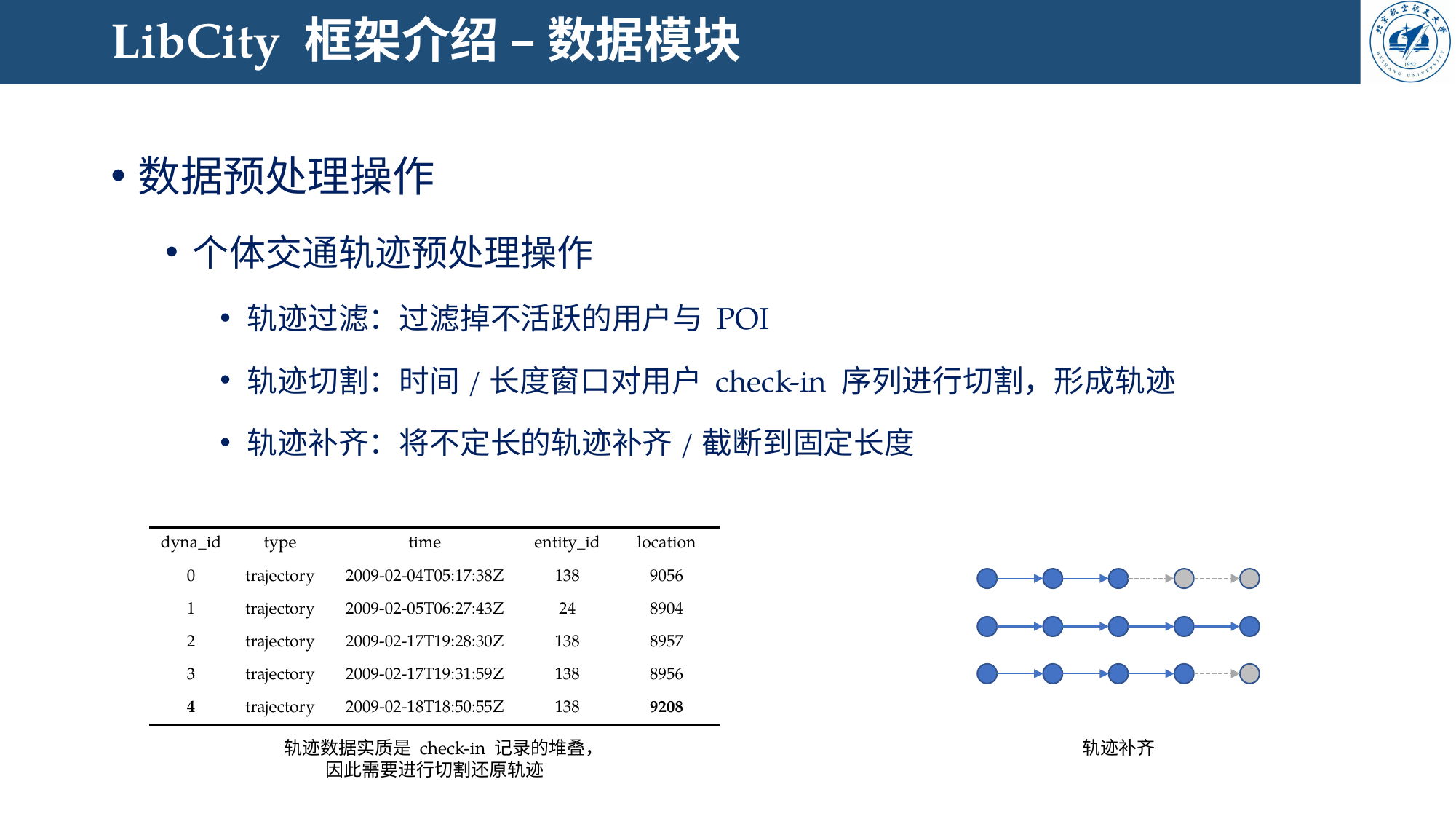

# LibCity 框架介绍 – 数据模块
数据预处理操作
个体交通轨迹预处理操作
轨迹过滤：过滤掉不活跃的用户与 POI
轨迹切割：时间/长度窗口对用户 check-in 序列进行切割，形成轨迹
轨迹补齐：将不定长的轨迹补齐/截断到固定长度
| dyna\_id | type | time | entity\_id | location |
| --- | --- | --- | --- | --- |
| 0 | trajectory | 2009-02-04T05:17:38Z | 138 | 9056 |
| 1 | trajectory | 2009-02-05T06:27:43Z | 24 | 8904 |
| 2 | trajectory | 2009-02-17T19:28:30Z | 138 | 8957 |
| 3 | trajectory | 2009-02-17T19:31:59Z | 138 | 8956 |
| 4 | trajectory | 2009-02-18T18:50:55Z | 138 | 9208 |

轨迹数据实质是 check-in 记录的堆叠，
因此需要进行切割还原轨迹
轨迹补齐